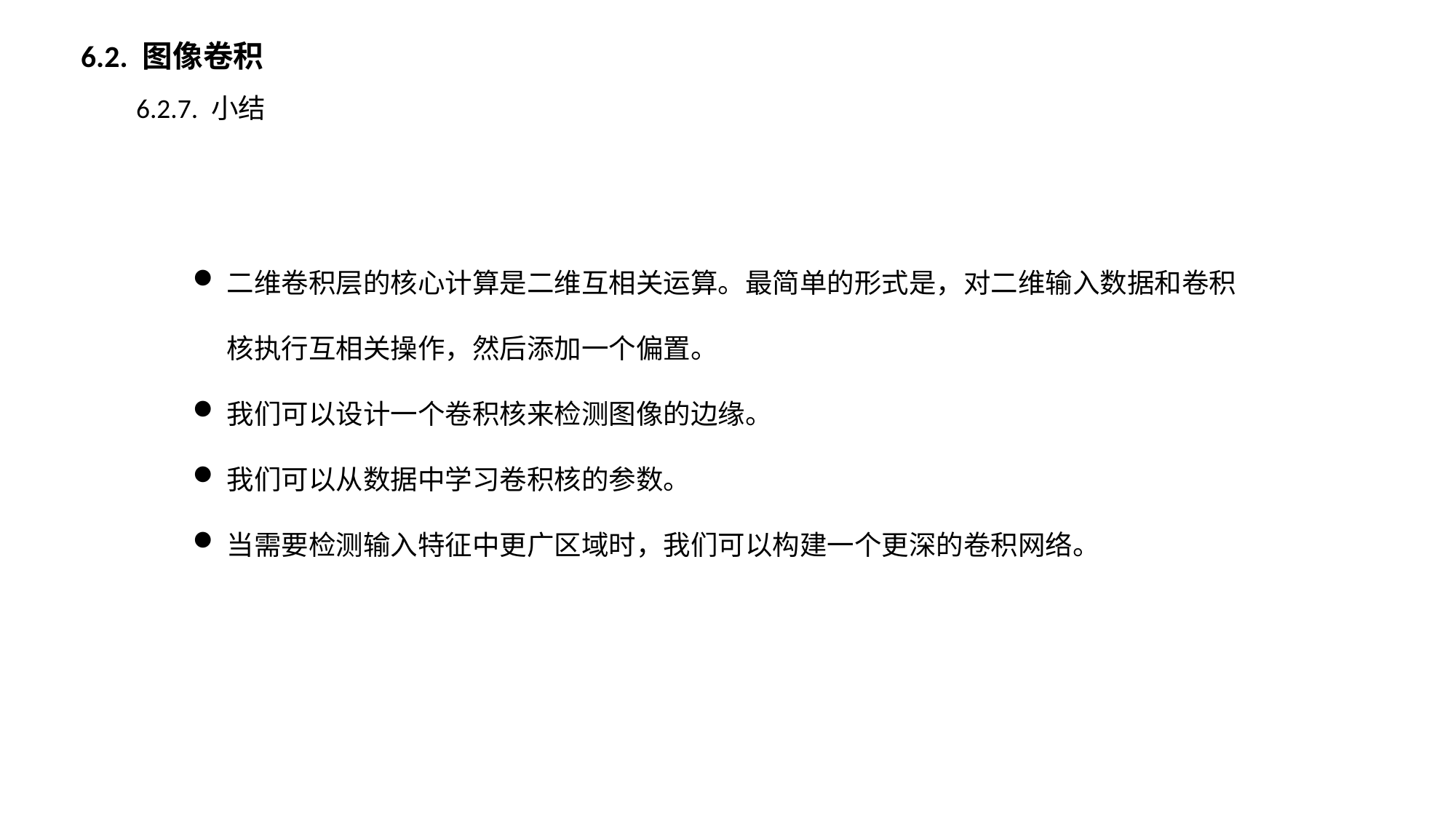

6.2. 图像卷积
6.2.7. 小结
二维卷积层的核心计算是二维互相关运算。最简单的形式是，对二维输入数据和卷积核执行互相关操作，然后添加一个偏置。
我们可以设计一个卷积核来检测图像的边缘。
我们可以从数据中学习卷积核的参数。
当需要检测输入特征中更广区域时，我们可以构建一个更深的卷积网络。